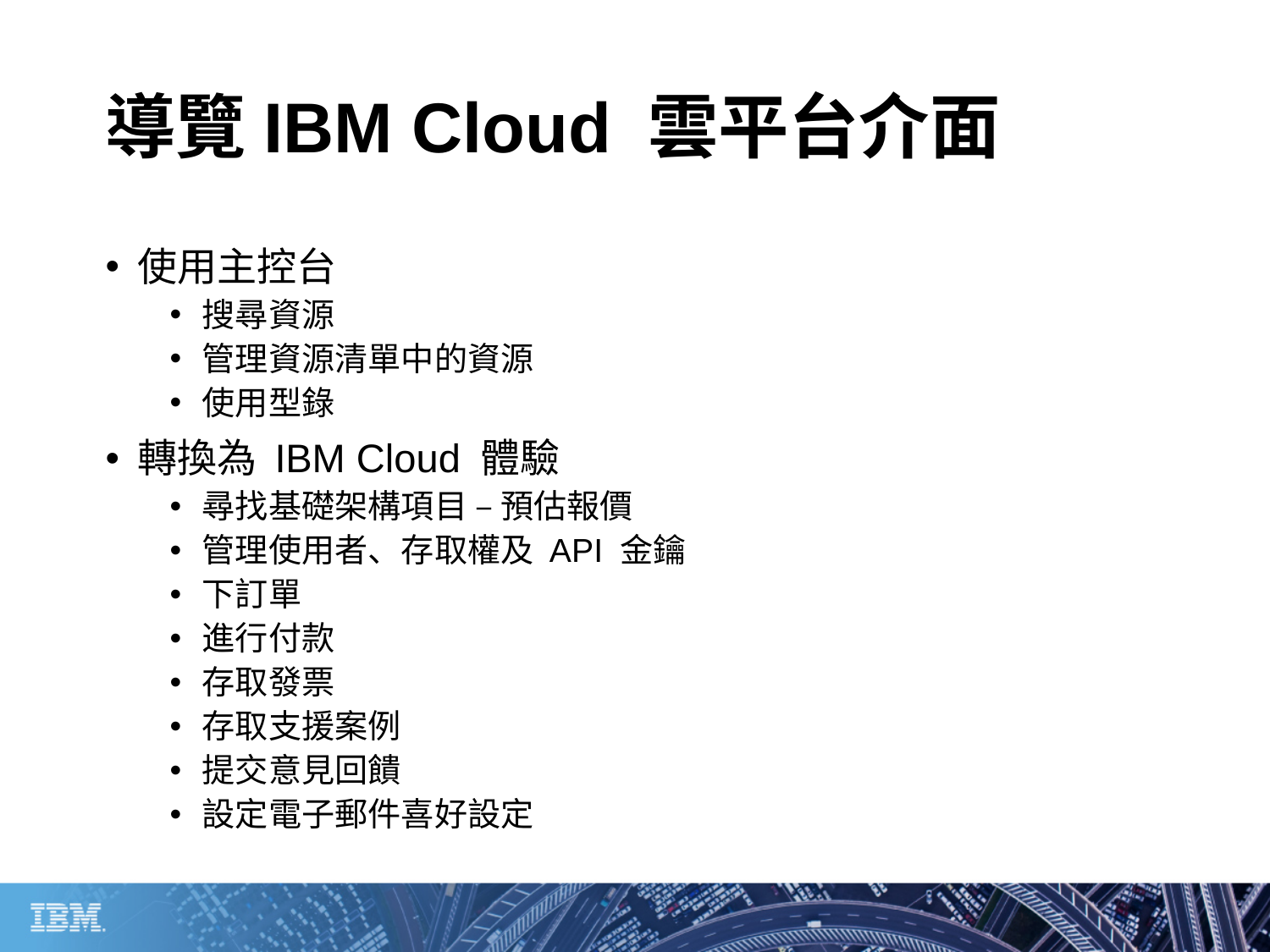

# 導覽IBM Cloud 雲平台介面
使用主控台
搜尋資源
管理資源清單中的資源
使用型錄
轉換為 IBM Cloud 體驗
尋找基礎架構項目 – 預估報價
管理使用者、存取權及 API 金鑰
下訂單
進行付款
存取發票
存取支援案例
提交意見回饋
設定電子郵件喜好設定